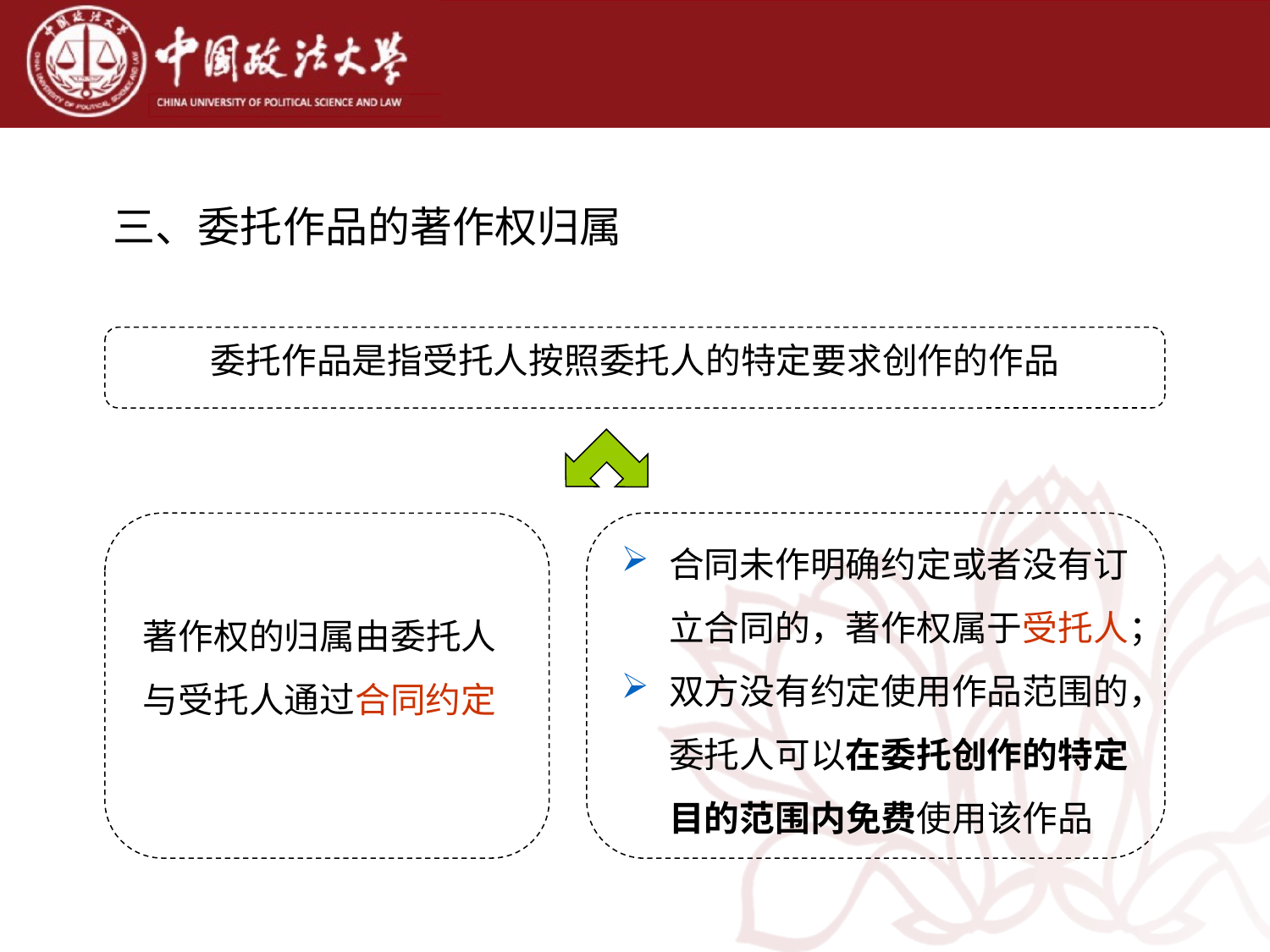

三、委托作品的著作权归属

委托作品是指受托人按照委托人的特定要求创作的作品

合同未作明确约定或者没有订立合同的，著作权属于受托人；
双方没有约定使用作品范围的，委托人可以在委托创作的特定目的范围内免费使用该作品
著作权的归属由委托人与受托人通过合同约定